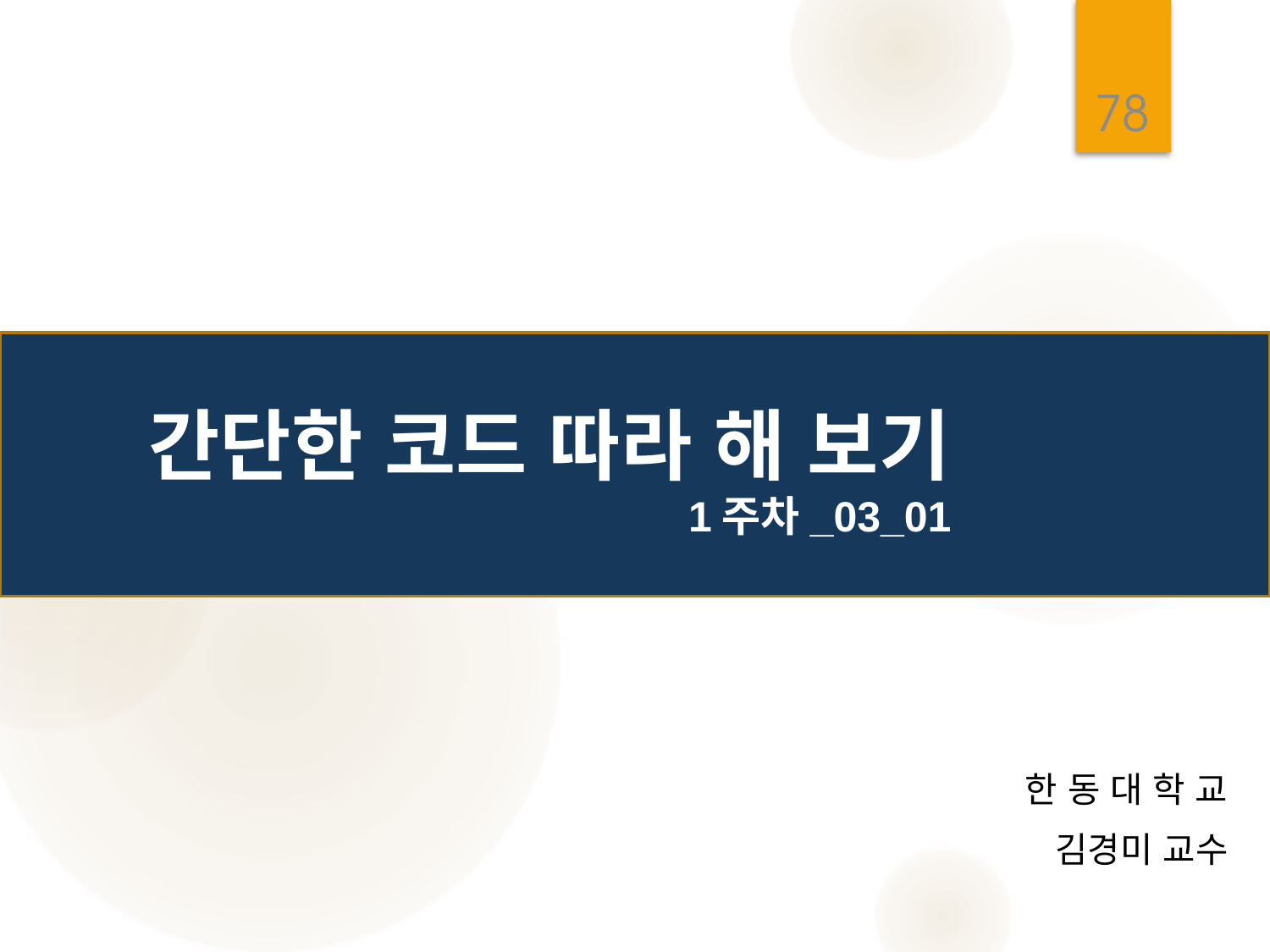

78

# 간단한 코드 따라 해 보기 1주차_03_01
한 동 대 학 교
 김경미 교수